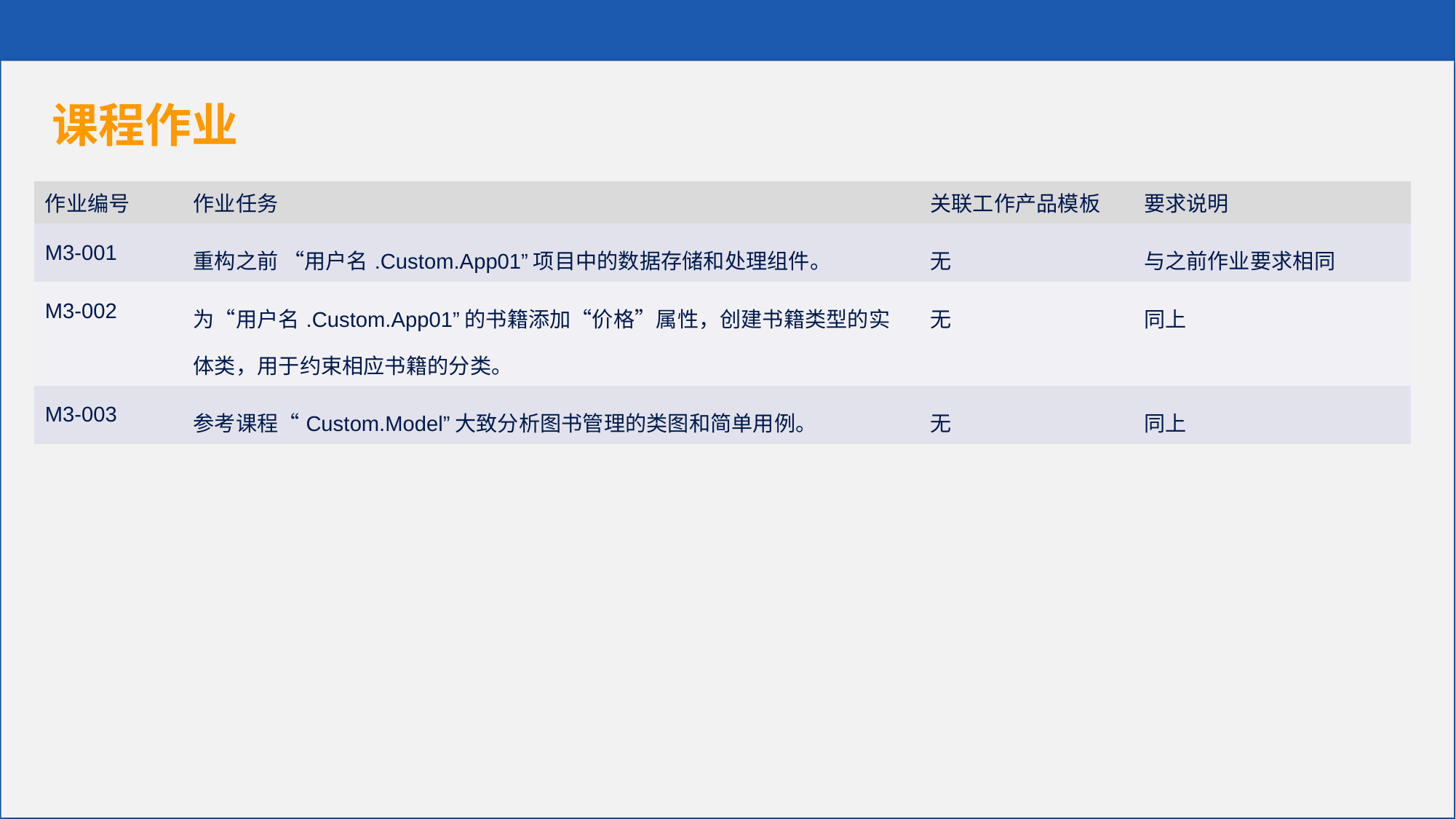

课程作业
| 作业编号 | 作业任务 | 关联工作产品模板 | 要求说明 |
| --- | --- | --- | --- |
| M3-001 | 重构之前 “用户名.Custom.App01”项目中的数据存储和处理组件。 | 无 | 与之前作业要求相同 |
| M3-002 | 为“用户名.Custom.App01”的书籍添加“价格”属性，创建书籍类型的实体类，用于约束相应书籍的分类。 | 无 | 同上 |
| M3-003 | 参考课程“Custom.Model”大致分析图书管理的类图和简单用例。 | 无 | 同上 |